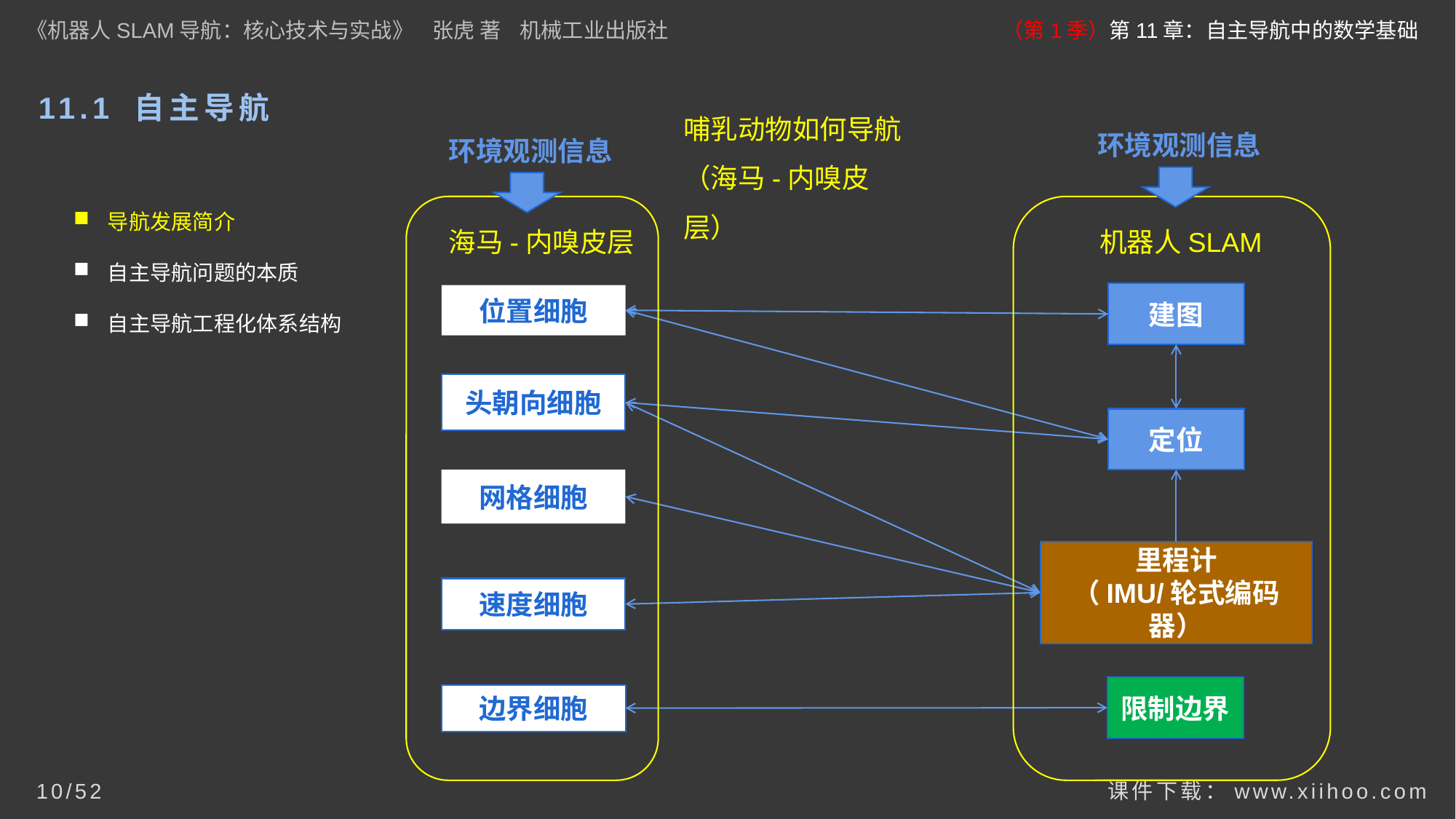

《机器人SLAM导航：核心技术与实战》    张虎 著    机械工业出版社
（第1季）第11章：自主导航中的数学基础
# 11.1 自主导航
哺乳动物如何导航
（海马-内嗅皮层）
环境观测信息

环境观测信息

导航发展简介
自主导航问题的本质
自主导航工程化体系结构

海马-内嗅皮层
机器人SLAM
建图
位置细胞
头朝向细胞
定位
网格细胞
里程计
（IMU/轮式编码器）
速度细胞
限制边界
边界细胞
课件下载：www.xiihoo.com
10/52